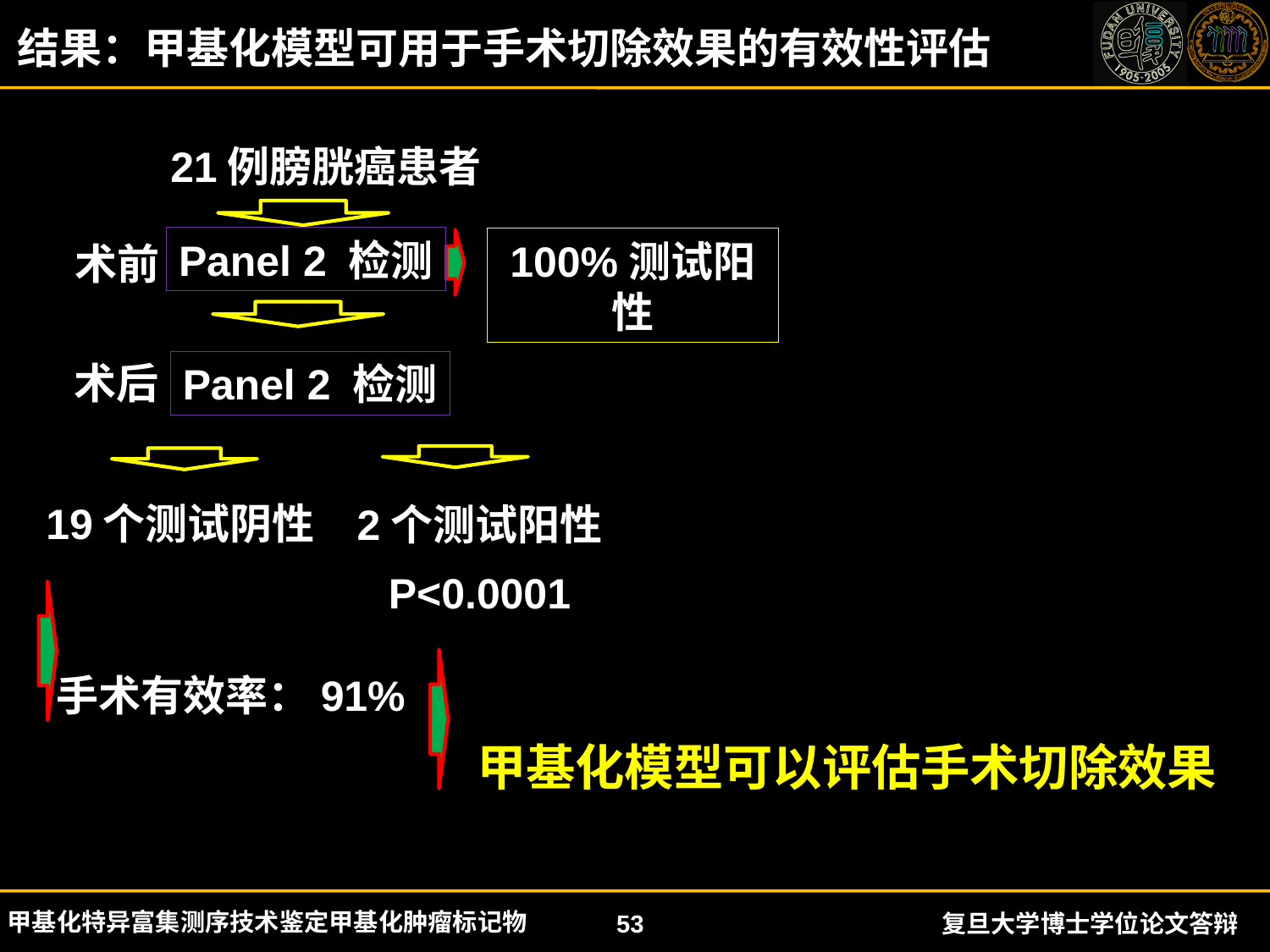

结果：甲基化模型可用于手术切除效果的有效性评估
21例膀胱癌患者

Panel 2 检测
100%测试阳性

术前

术后
Panel 2 检测

19个测试阴性
2个测试阳性
P<0.0001

手术有效率：91%
甲基化模型可以评估手术切除效果
 甲基化特异富集测序技术鉴定甲基化肿瘤标记物
53
复旦大学博士学位论文答辩